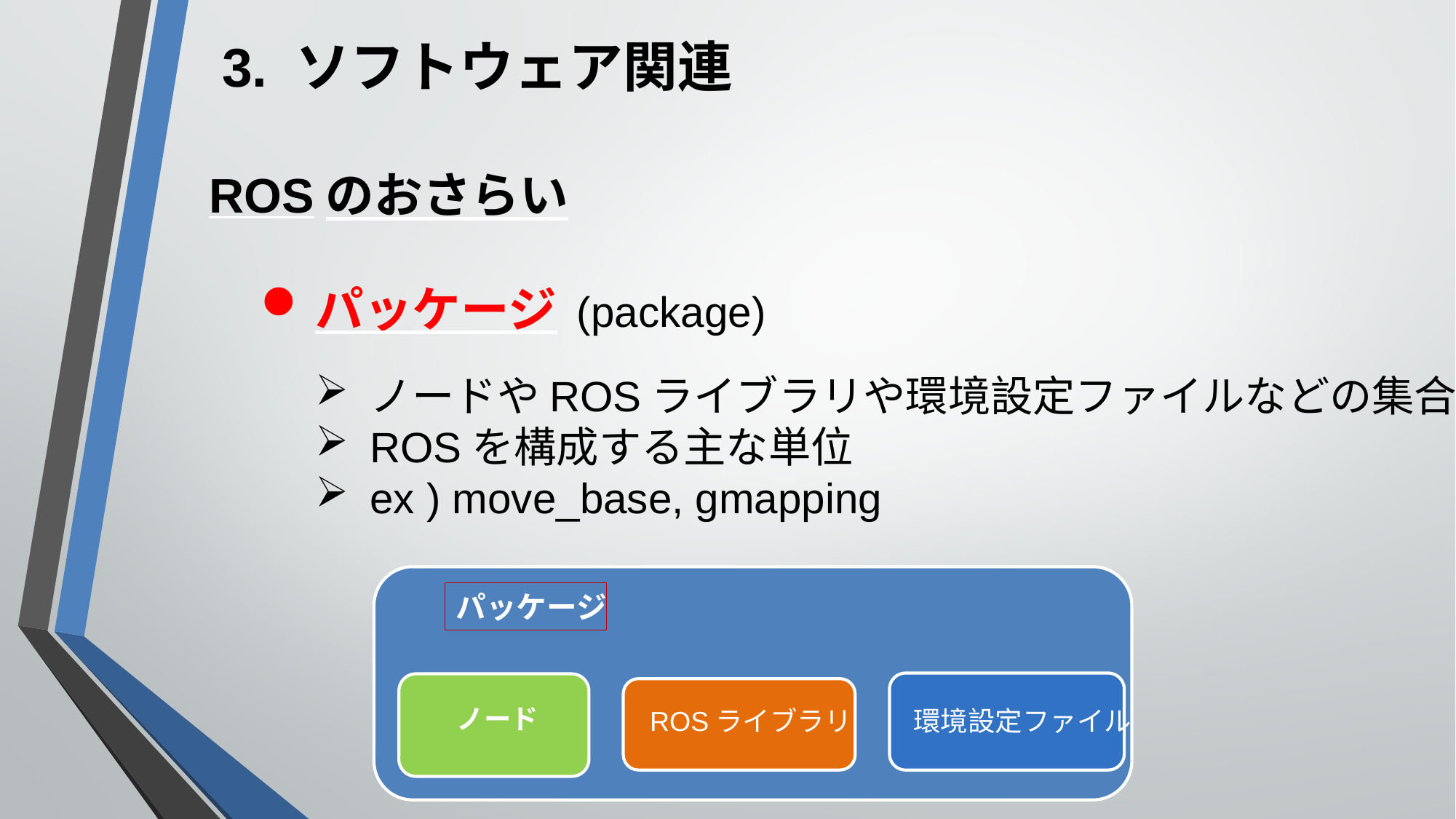

3. ソフトウェア関連
ROSのおさらい
パッケージ (package)

ノードやROSライブラリや環境設定ファイルなどの集合体
ROSを構成する主な単位
ex ) move_base, gmapping

パッケージ

ノード
ROSライブラリ
環境設定ファイル